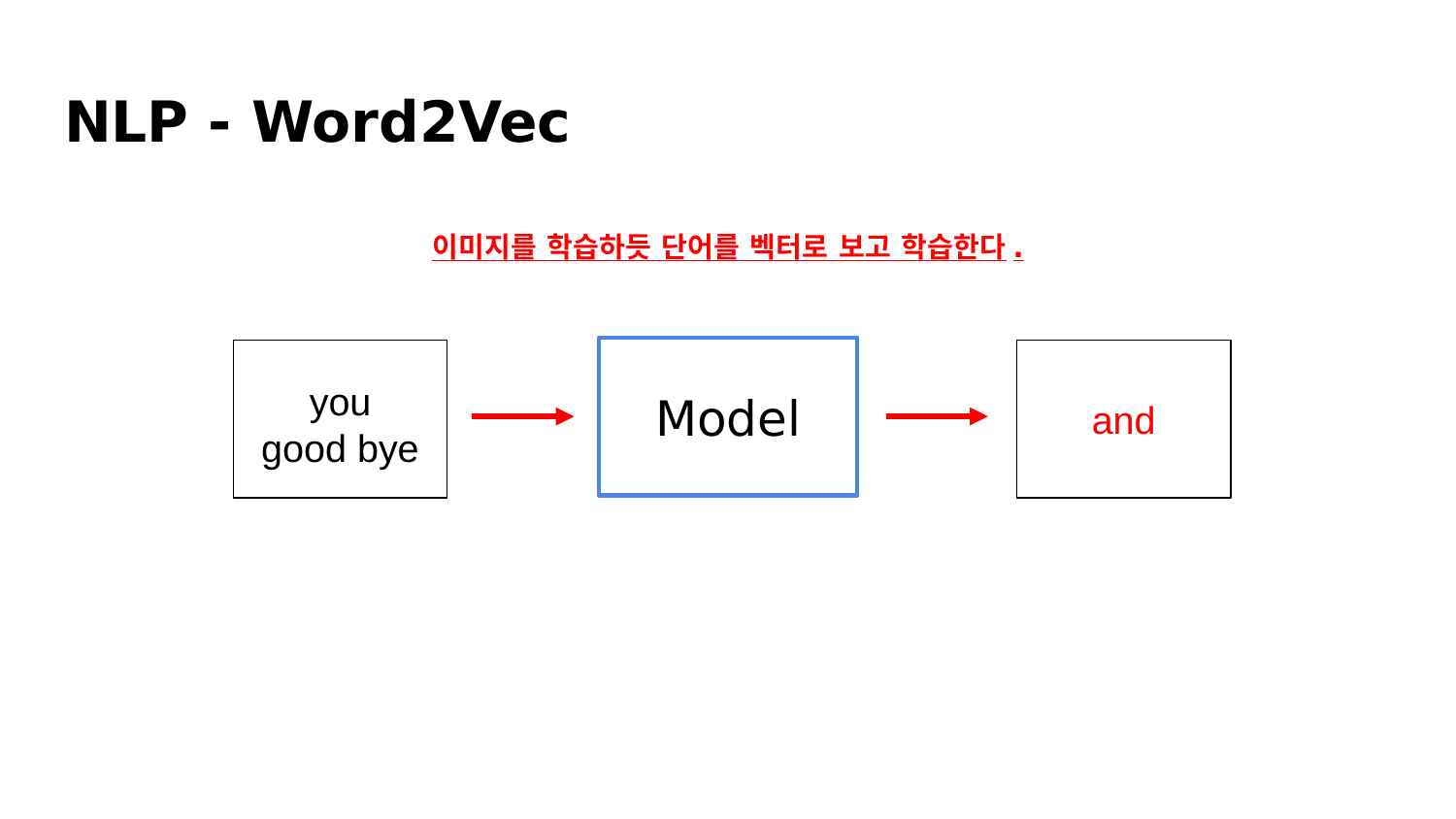

# NLP - Word2Vec

이미지를 학습하듯 단어를 벡터로 보고 학습한다.
Model
you
good bye
and